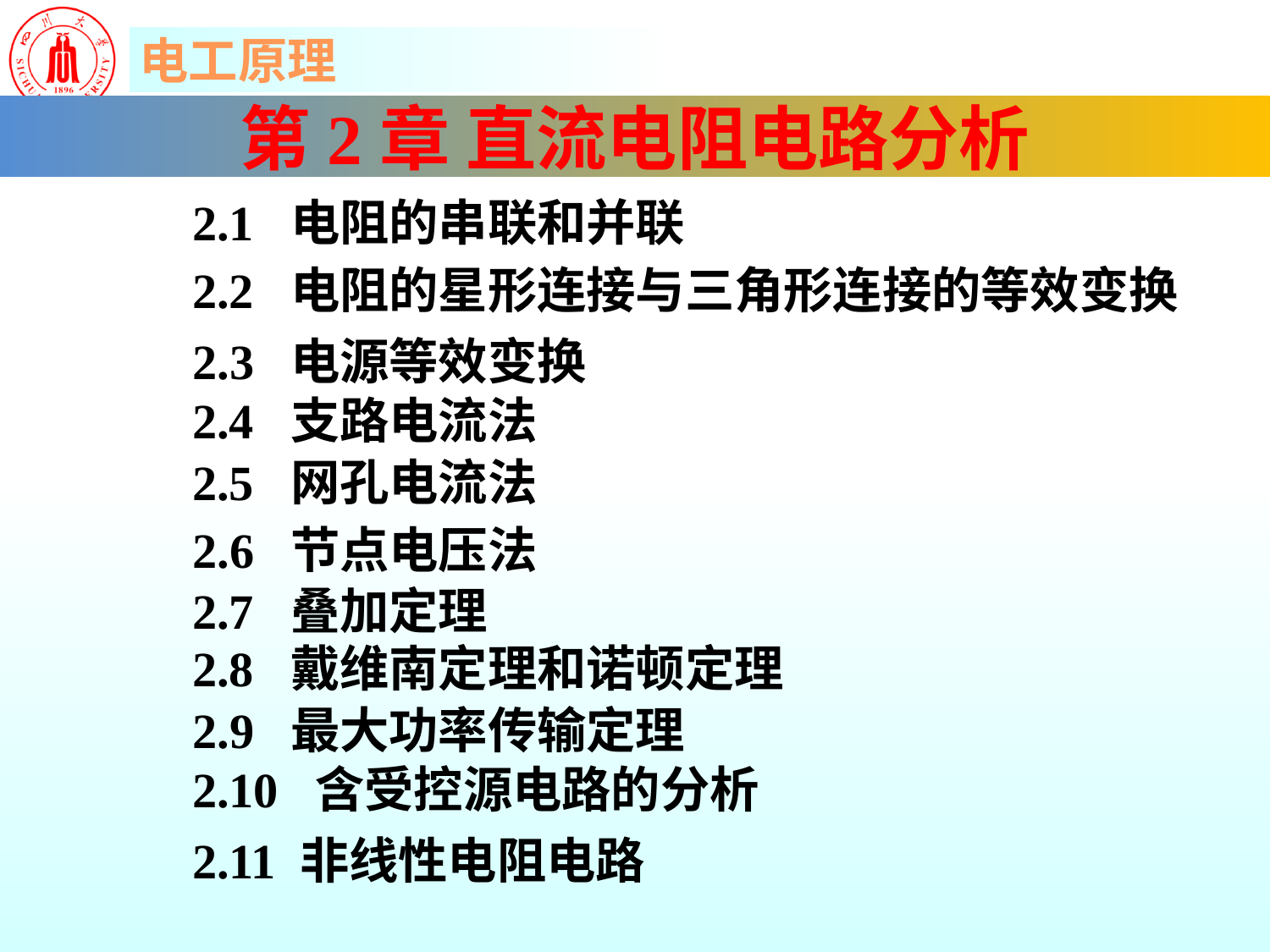

第2章 直流电阻电路分析
2.1  电阻的串联和并联
2.2  电阻的星形连接与三角形连接的等效变换
2.3  电源等效变换
2.4  支路电流法
2.5  网孔电流法
2.6  节点电压法
2.7  叠加定理
2.8  戴维南定理和诺顿定理
2.9  最大功率传输定理
2.10  含受控源电路的分析
2.11 非线性电阻电路

2